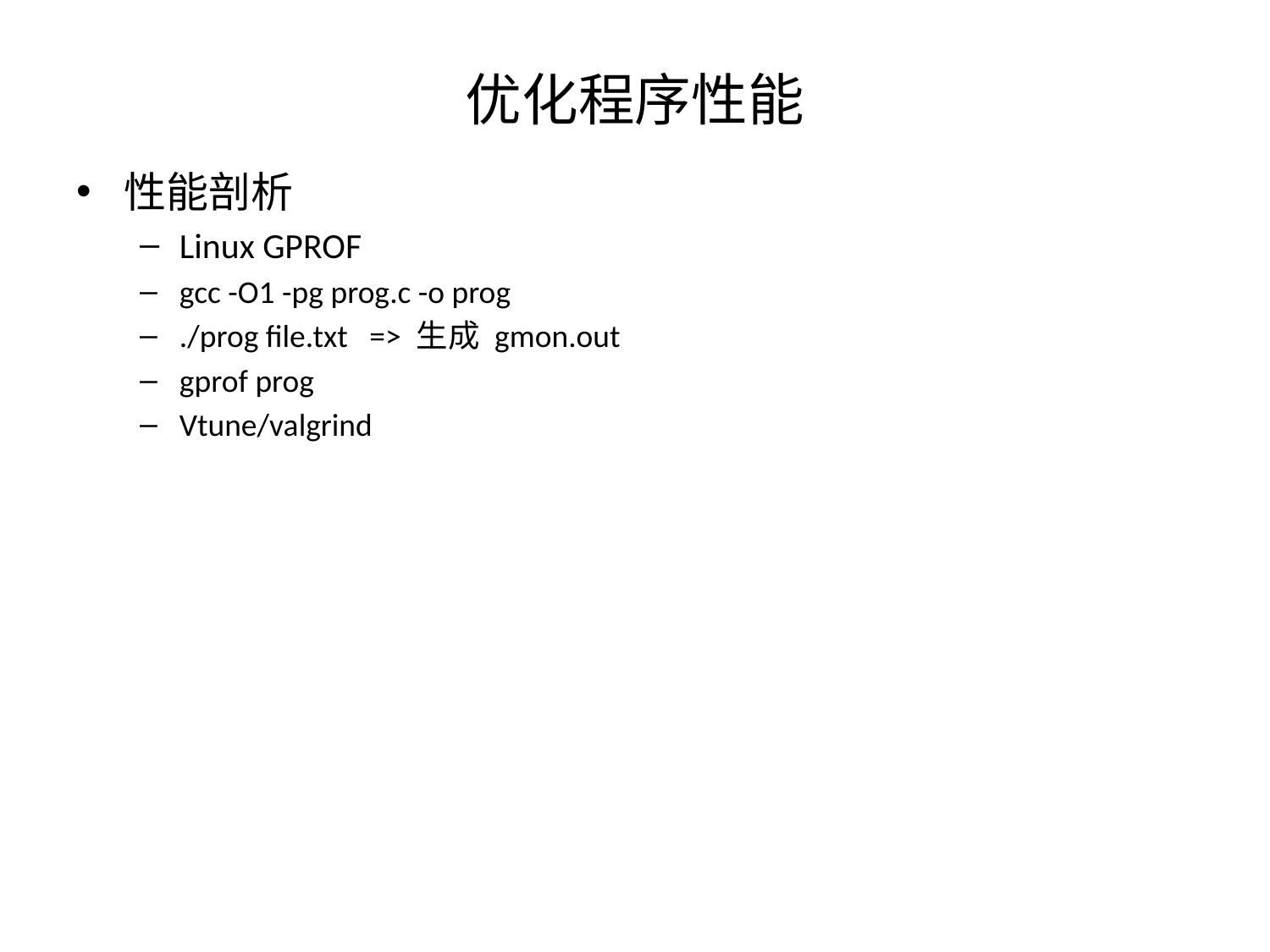

# 优化程序性能
性能剖析
Linux GPROF
gcc -O1 -pg prog.c -o prog
./prog file.txt   => 生成 gmon.out
gprof prog
Vtune/valgrind